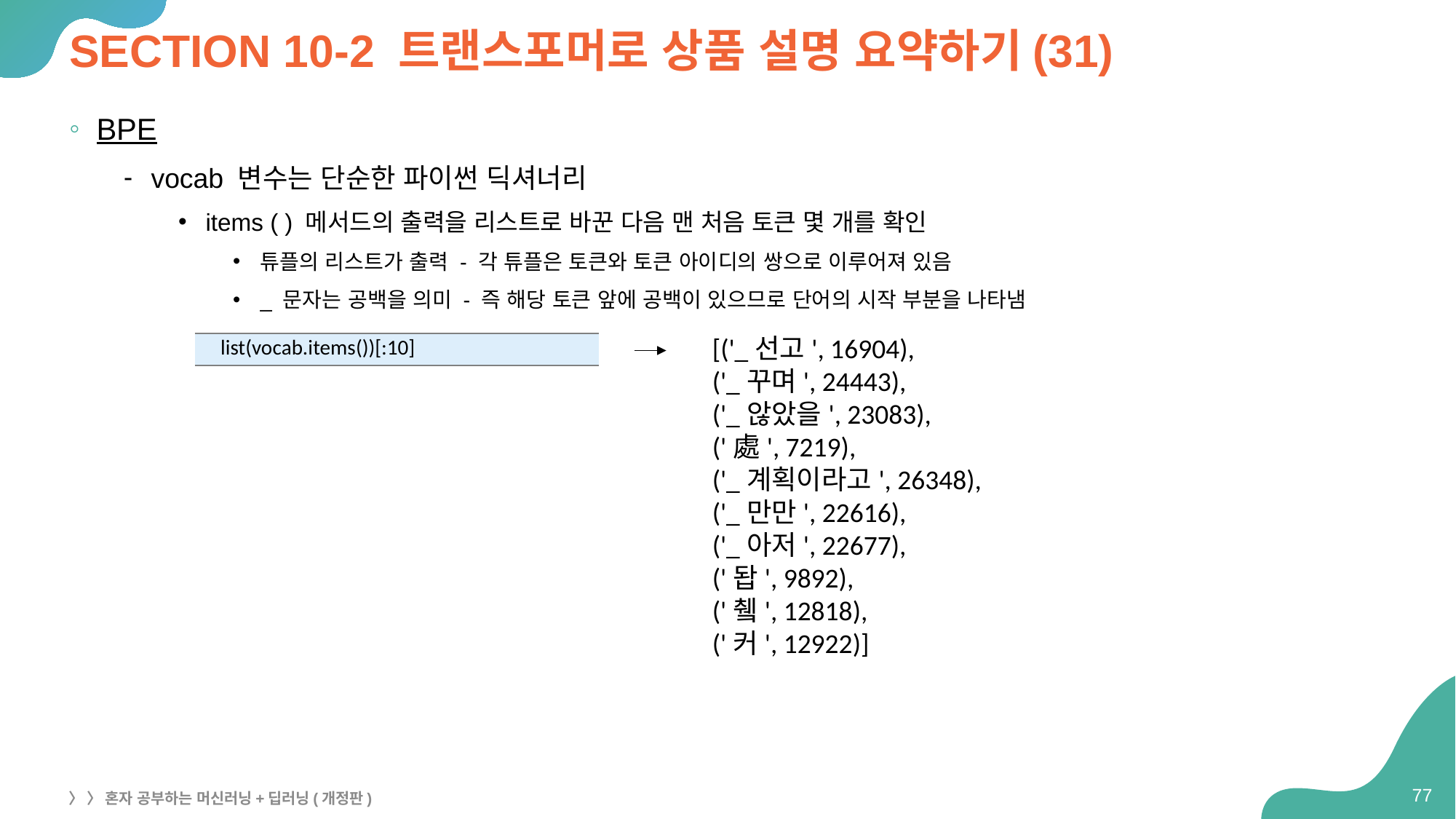

# SECTION 10-2 트랜스포머로 상품 설명 요약하기(31)
BPE
vocab 변수는 단순한 파이썬 딕셔너리
items ( ) 메서드의 출력을 리스트로 바꾼 다음 맨 처음 토큰 몇 개를 확인
튜플의 리스트가 출력 - 각 튜플은 토큰와 토큰 아이디의 쌍으로 이루어져 있음
_ 문자는 공백을 의미 - 즉 해당 토큰 앞에 공백이 있으므로 단어의 시작 부분을 나타냄
[('_선고', 16904),
('_꾸며', 24443),
('_않았을', 23083),
('處', 7219),
('_계획이라고', 26348),
('_만만', 22616),
('_아저', 22677),
('돱', 9892),
('췤', 12818),
('커', 12922)]
| list(vocab.items())[:10] |
| --- |
77
〉 〉 혼자 공부하는 머신러닝+딥러닝(개정판)